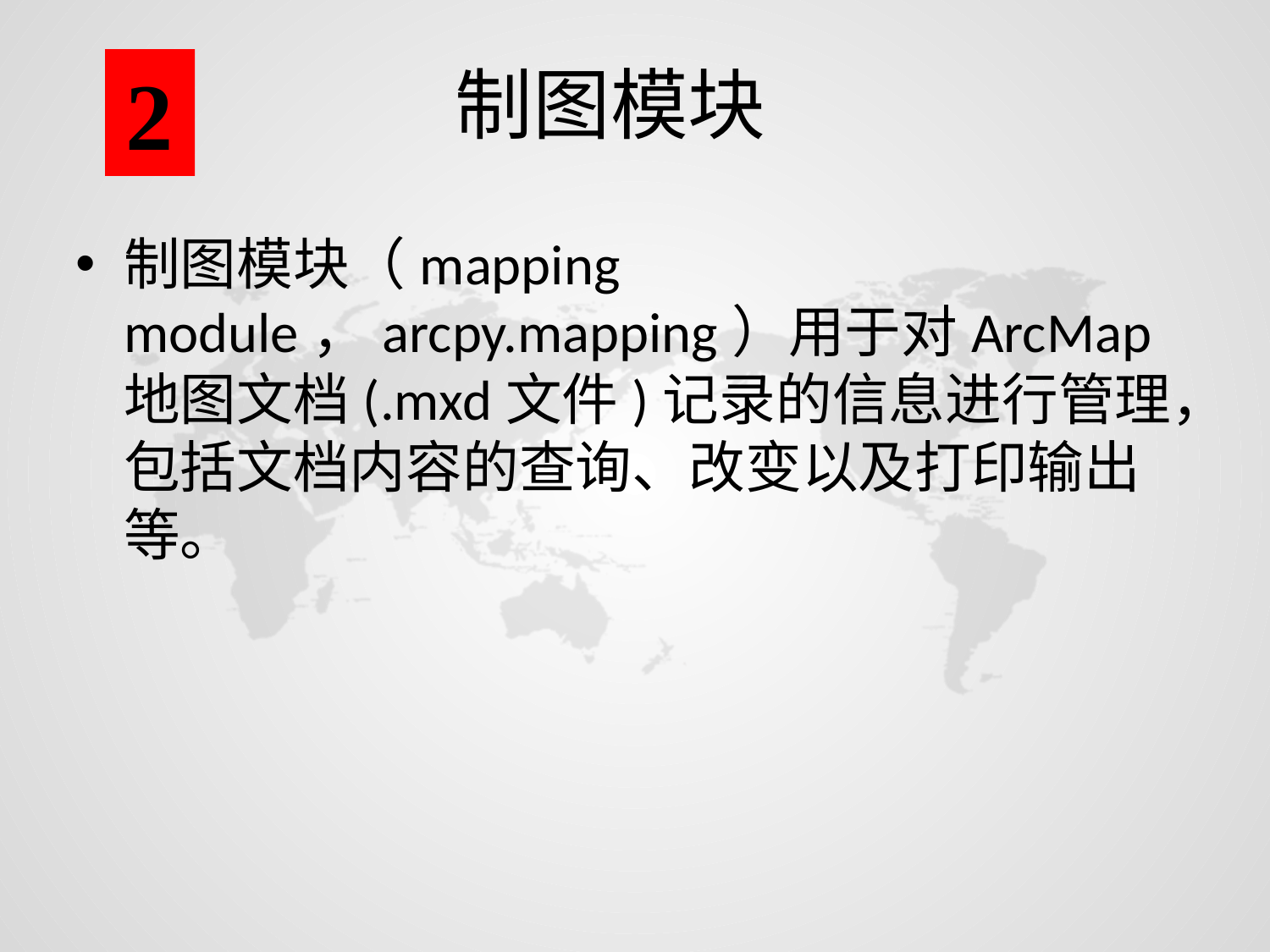

2
# 制图模块
制图模块（mapping module，arcpy.mapping）用于对ArcMap地图文档(.mxd文件)记录的信息进行管理，包括文档内容的查询、改变以及打印输出等。